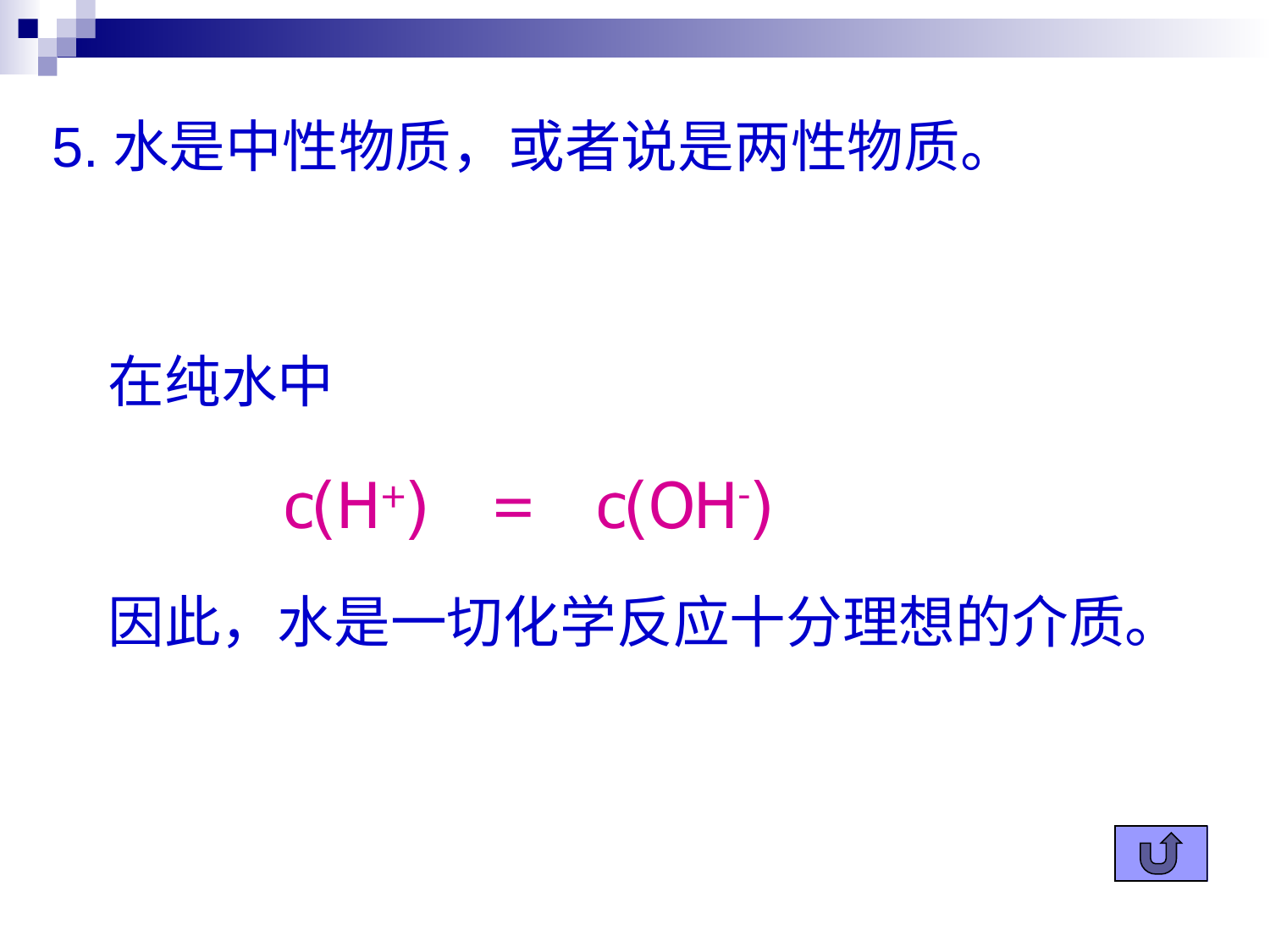

5.水是中性物质，或者说是两性物质。
在纯水中
          c(H+)   =   c(OH-)
因此，水是一切化学反应十分理想的介质。